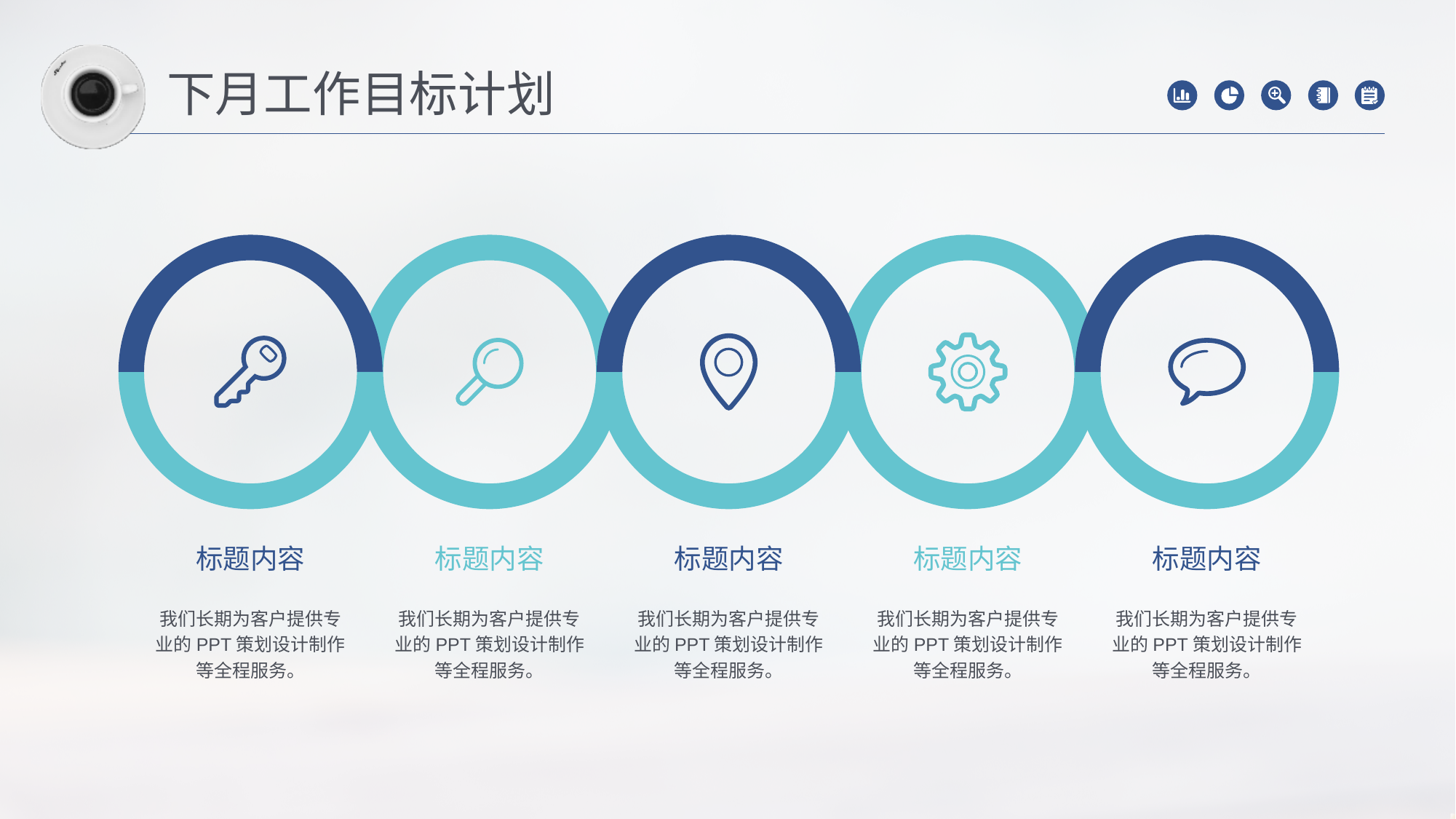

下月工作目标计划

标题内容
标题内容
标题内容
标题内容
标题内容
我们长期为客户提供专业的PPT策划设计制作等全程服务。
我们长期为客户提供专业的PPT策划设计制作等全程服务。
我们长期为客户提供专业的PPT策划设计制作等全程服务。
我们长期为客户提供专业的PPT策划设计制作等全程服务。
我们长期为客户提供专业的PPT策划设计制作等全程服务。